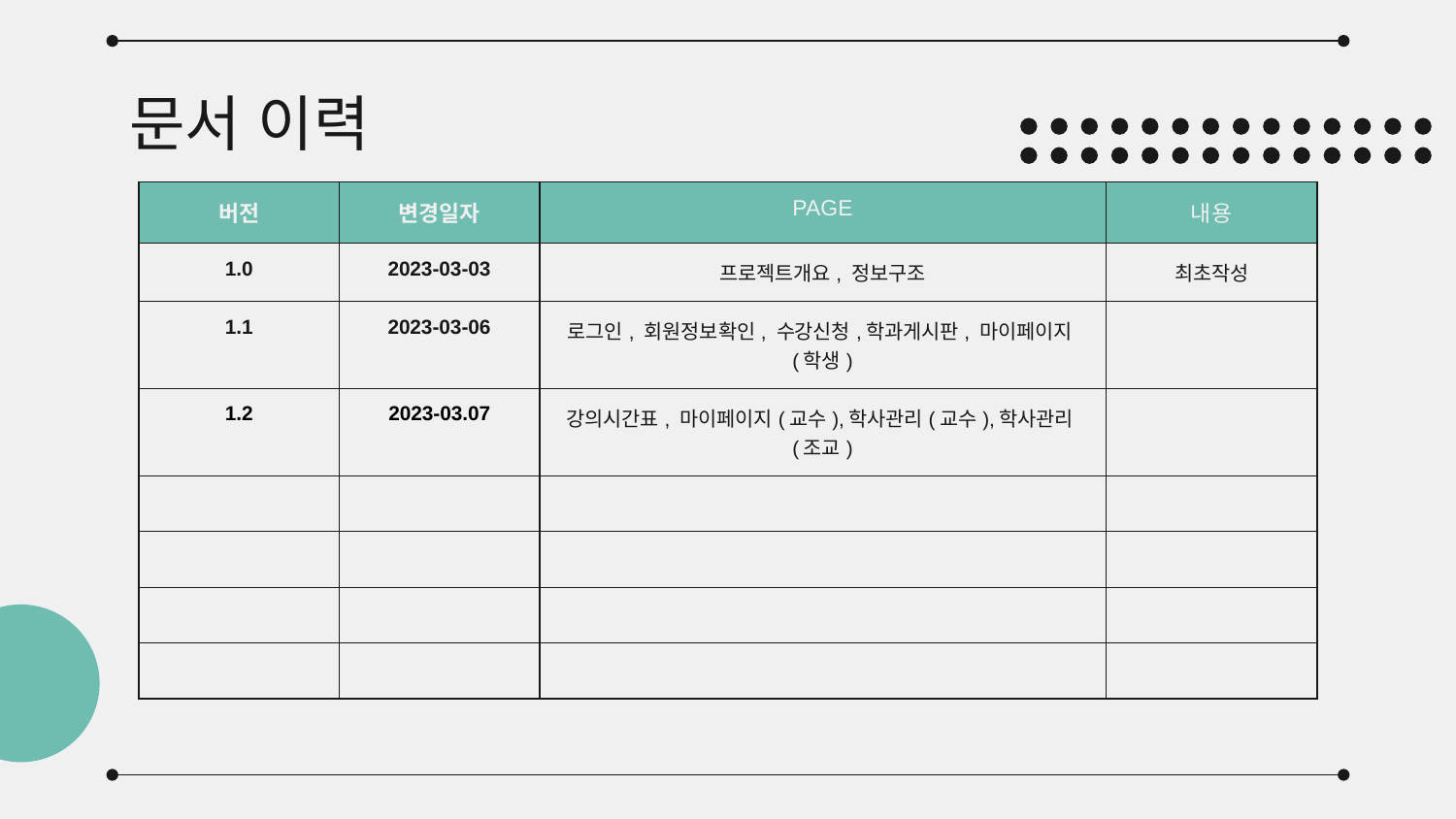

# 문서 이력

| 버전 | 변경일자 | PAGE | 내용 |
| --- | --- | --- | --- |
| 1.0 | 2023-03-03 | 프로젝트개요, 정보구조 | 최초작성 |
| 1.1 | 2023-03-06 | 로그인, 회원정보확인, 수강신청,학과게시판, 마이페이지(학생) |  |
| 1.2 | 2023-03.07 | 강의시간표, 마이페이지(교수),학사관리(교수),학사관리(조교) |  |
|  |  |  |  |
|  |  |  |  |
|  |  |  |  |
|  |  |  |  |